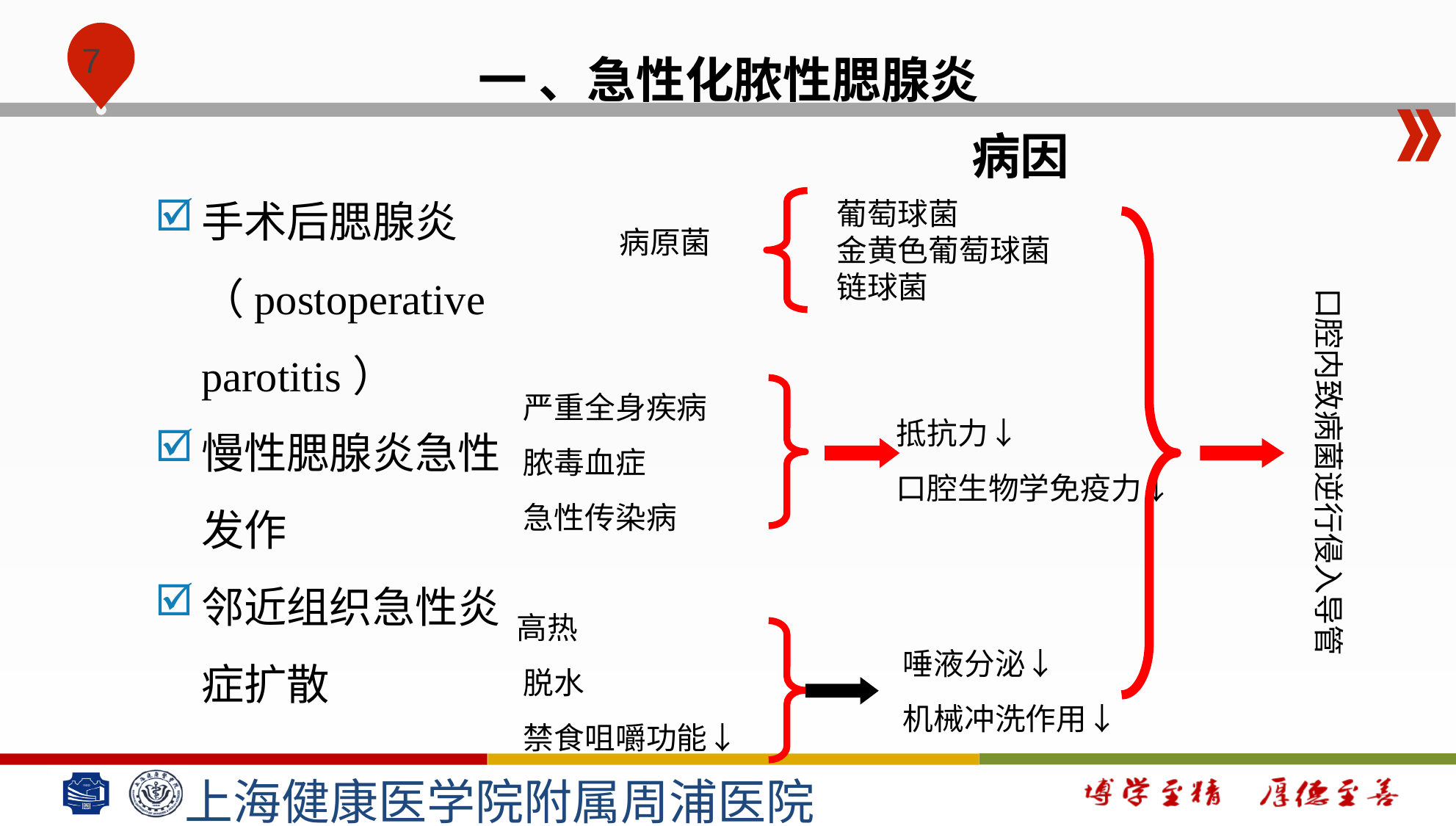

# 一 、急性化脓性腮腺炎

病因
手术后腮腺炎   （postoperative parotitis）
慢性腮腺炎急性发作
邻近组织急性炎症扩散
葡萄球菌
金黄色葡萄球菌
链球菌

口腔内致病菌逆行侵入导管

抵抗力↓
口腔生物学免疫力↓
                                                 病原菌
                                    严重全身疾病
                                    脓毒血症
                                    急性传染病
                                   高热
                                    脱水
                                    禁食咀嚼功能↓

唾液分泌↓
机械冲洗作用↓